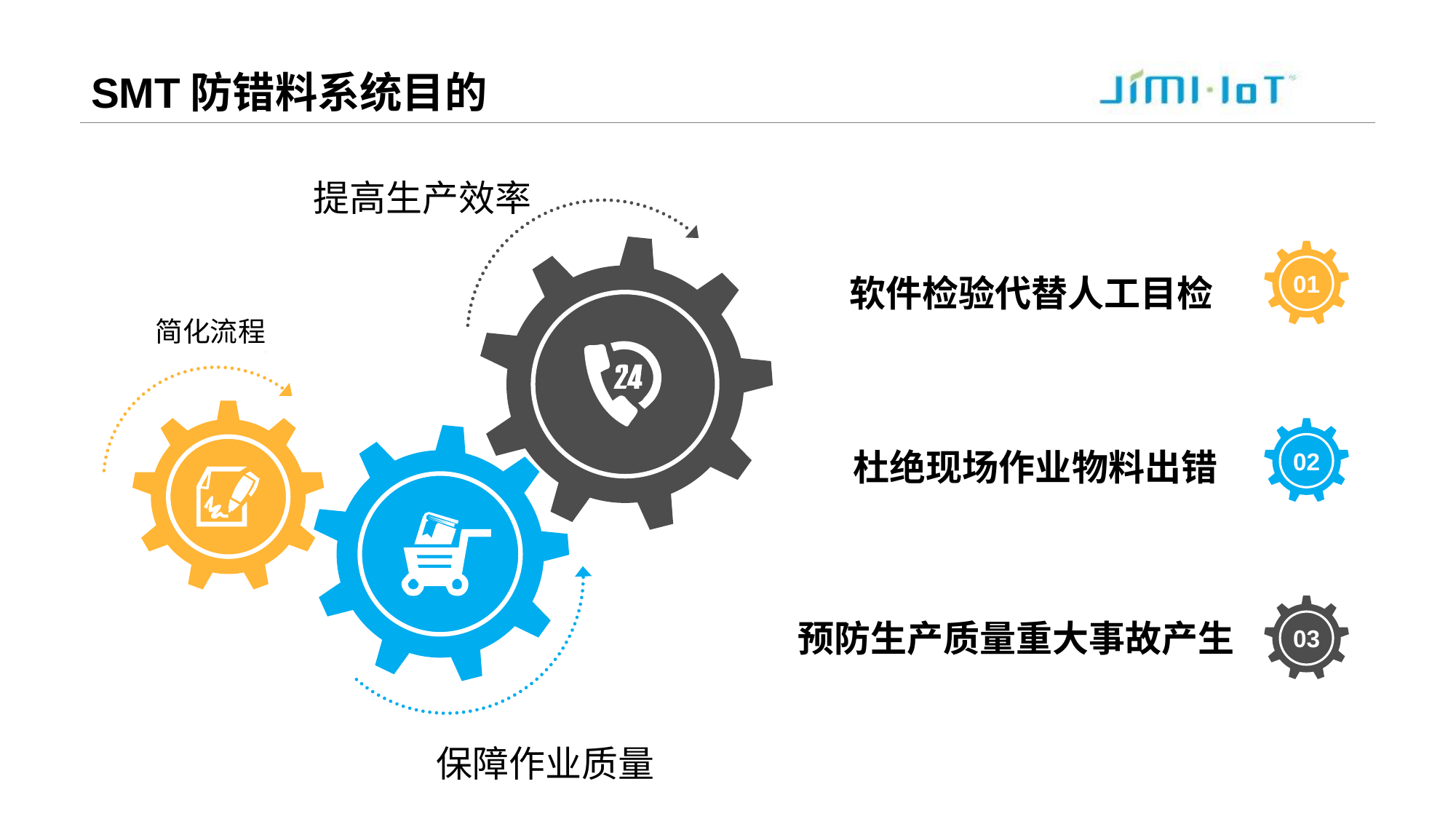

# SMT防错料系统目的
提高生产效率

01
软件检验代替人工目检

简化流程
.

02

杜绝现场作业物料出错

03
预防生产质量重大事故产生
保障作业质量